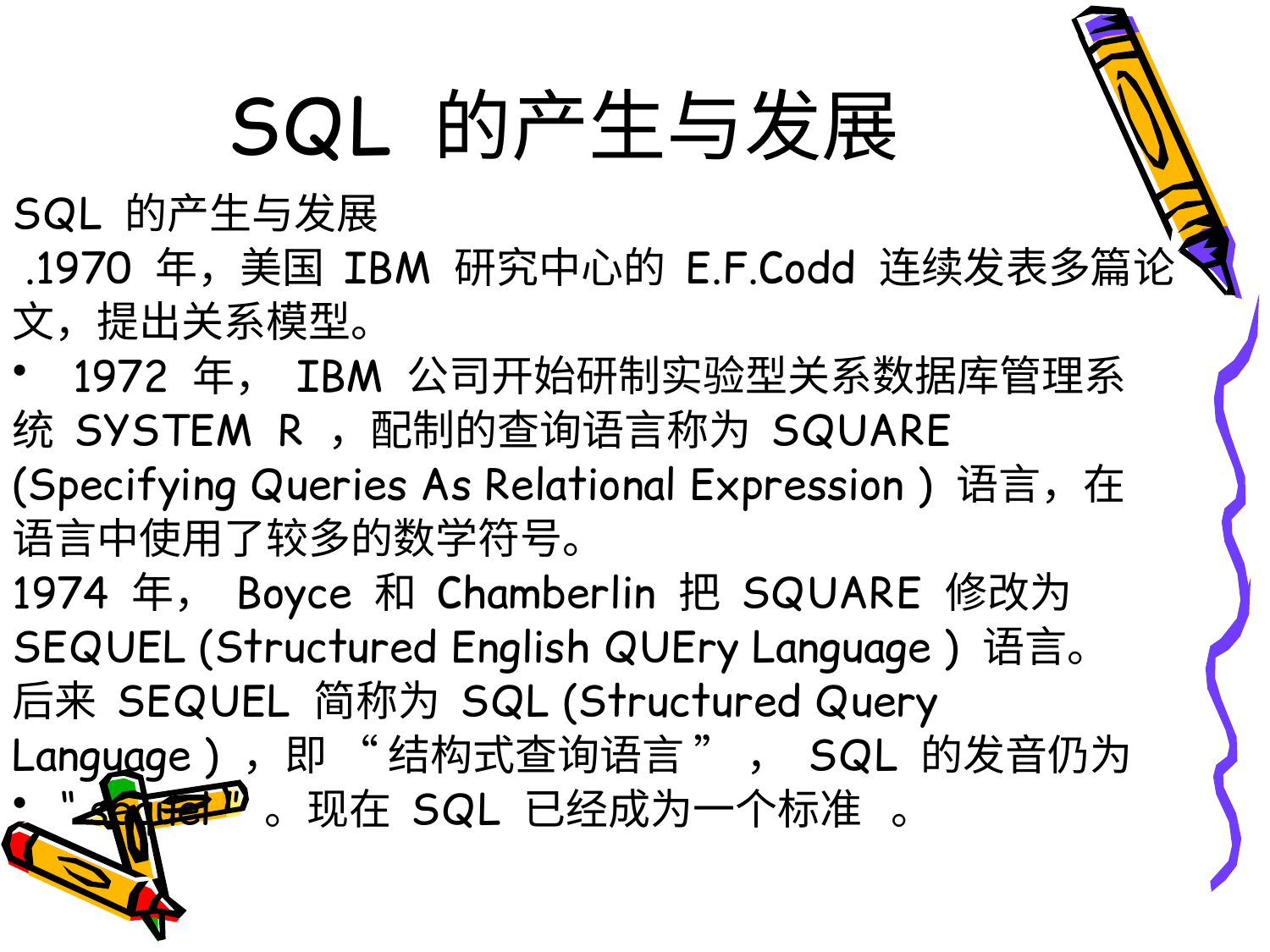

# SQL 的产生与发展
SQL 的产生与发展
 .1970 年，美国 IBM 研究中心的 E.F.Codd 连续发表多篇论
文，提出关系模型。
 1972 年， IBM 公司开始研制实验型关系数据库管理系
统 SYSTEM  R ，配制的查询语言称为 SQUARE
(Specifying Queries As Relational Expression ) 语言，在
语言中使用了较多的数学符号。
1974 年， Boyce 和 Chamberlin 把 SQUARE 修改为
SEQUEL (Structured English QUEry Language ) 语言。
后来 SEQUEL 简称为 SQL (Structured Query
Language ) ，即 “ 结构式查询语言 ” ， SQL 的发音仍为
“ sequel ” 。现在 SQL 已经成为一个标准   。